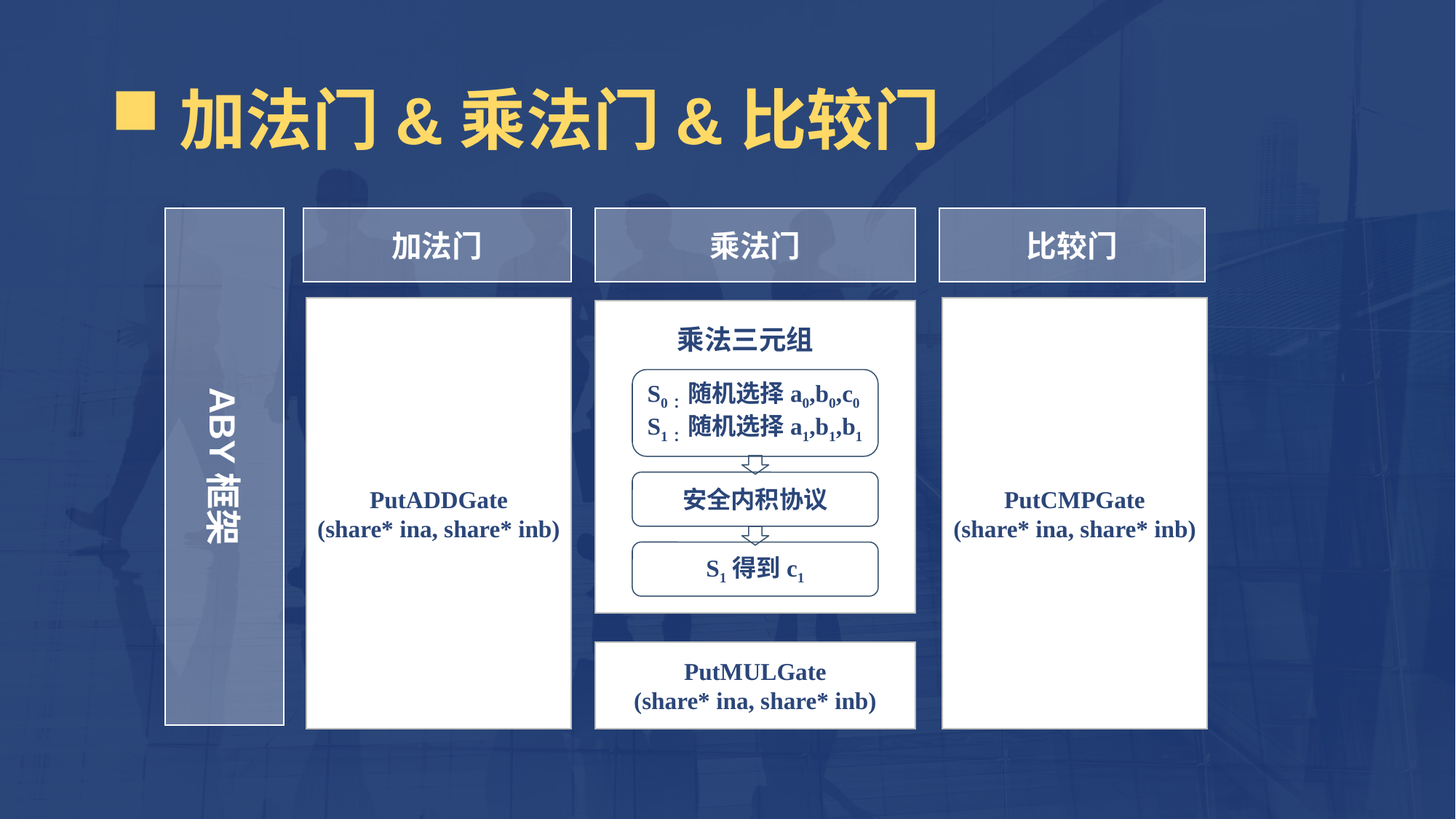

加法门&乘法门&比较门
乘法门
比较门
加法门
ABY框架
PutADDGate
(share* ina, share* inb)
PutCMPGate
(share* ina, share* inb)

            乘法三元组

S0：随机选择a0,b0,c0
S1：随机选择a1,b1,b1

安全内积协议

S1得到c1
PutMULGate
(share* ina, share* inb)